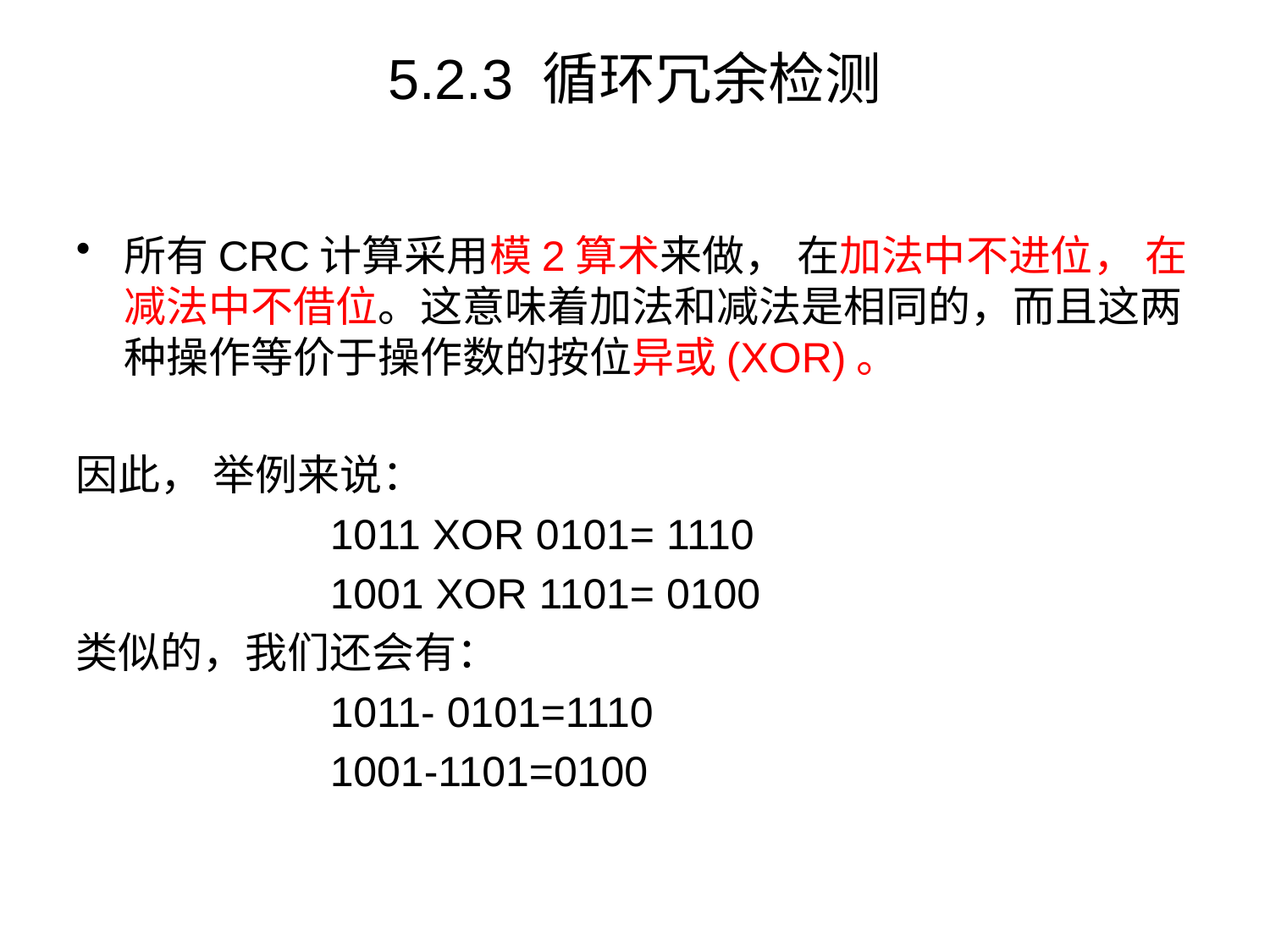

# 5.2.3 循环冗余检测
所有CRC计算采用模2算术来做， 在加法中不进位， 在减法中不借位。这意味着加法和减法是相同的，而且这两种操作等价于操作数的按位异或(XOR)。

因此， 举例来说：
		1011 XOR 0101= 1110
		1001 XOR 1101= 0100
类似的，我们还会有：
		1011- 0101=1110
		1001-1101=0100